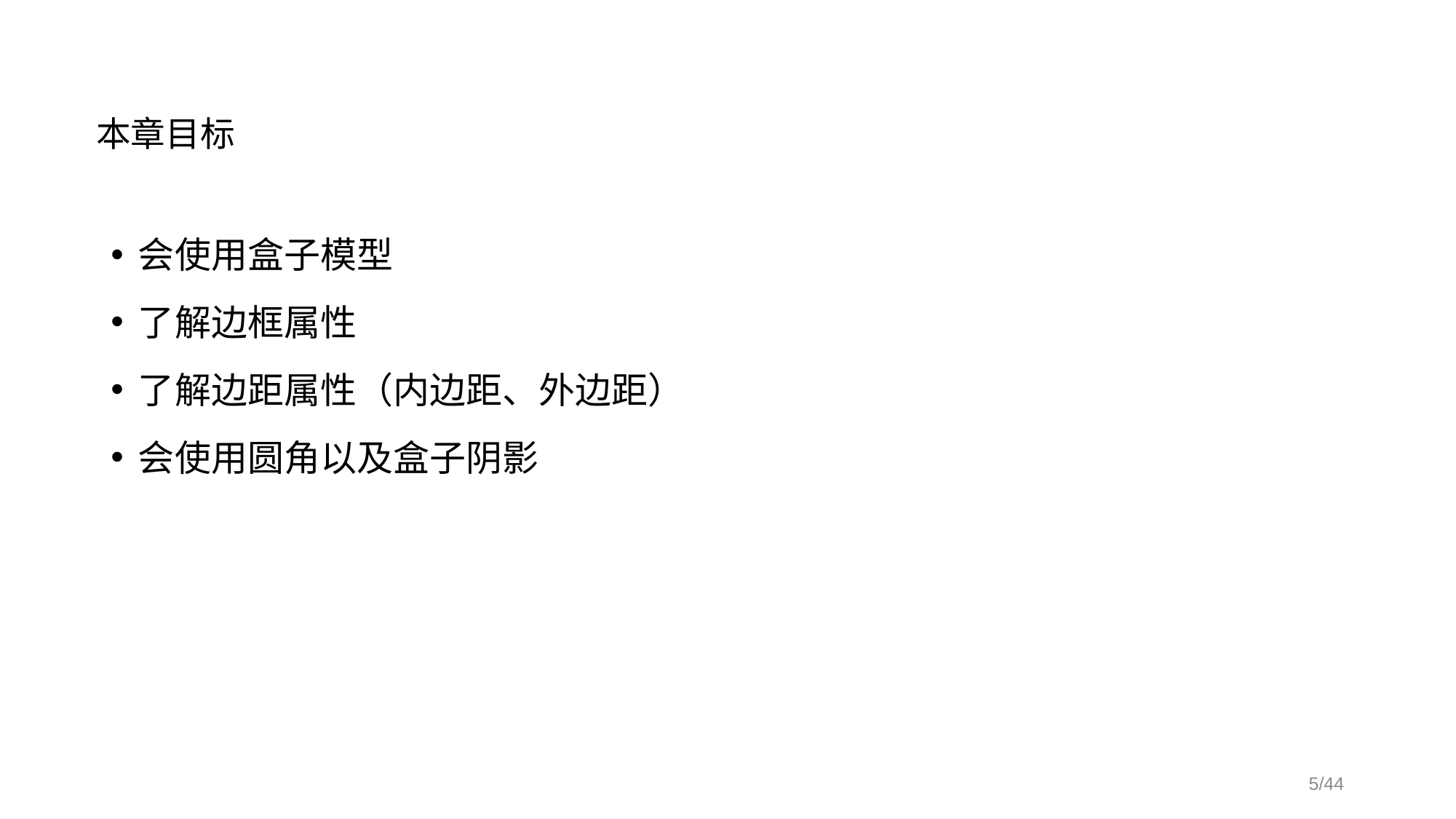

# 本章目标
会使用盒子模型
了解边框属性
了解边距属性（内边距、外边距）
会使用圆角以及盒子阴影
5/44